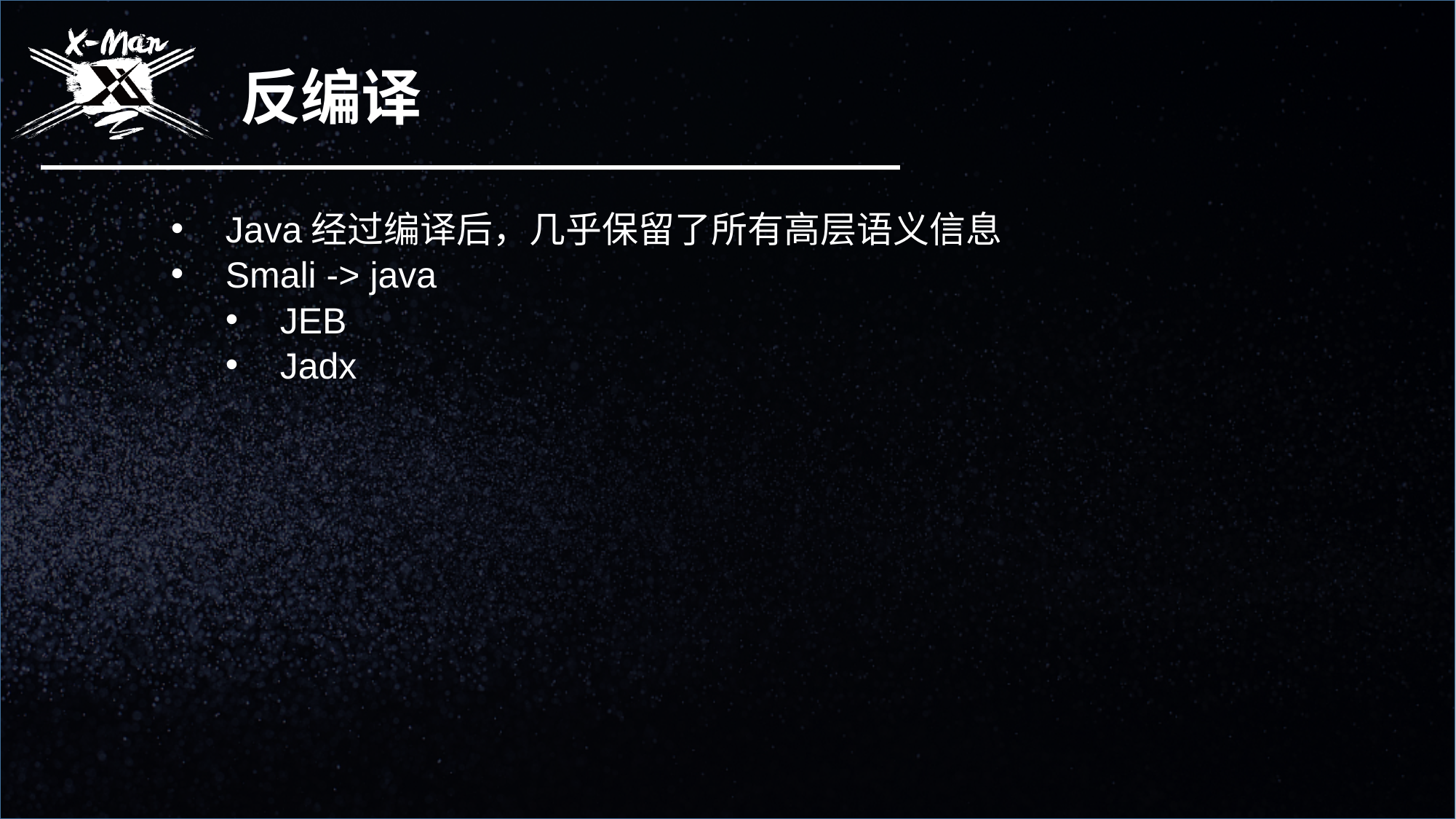

反编译
Java经过编译后，几乎保留了所有高层语义信息
Smali -> java
JEB
Jadx